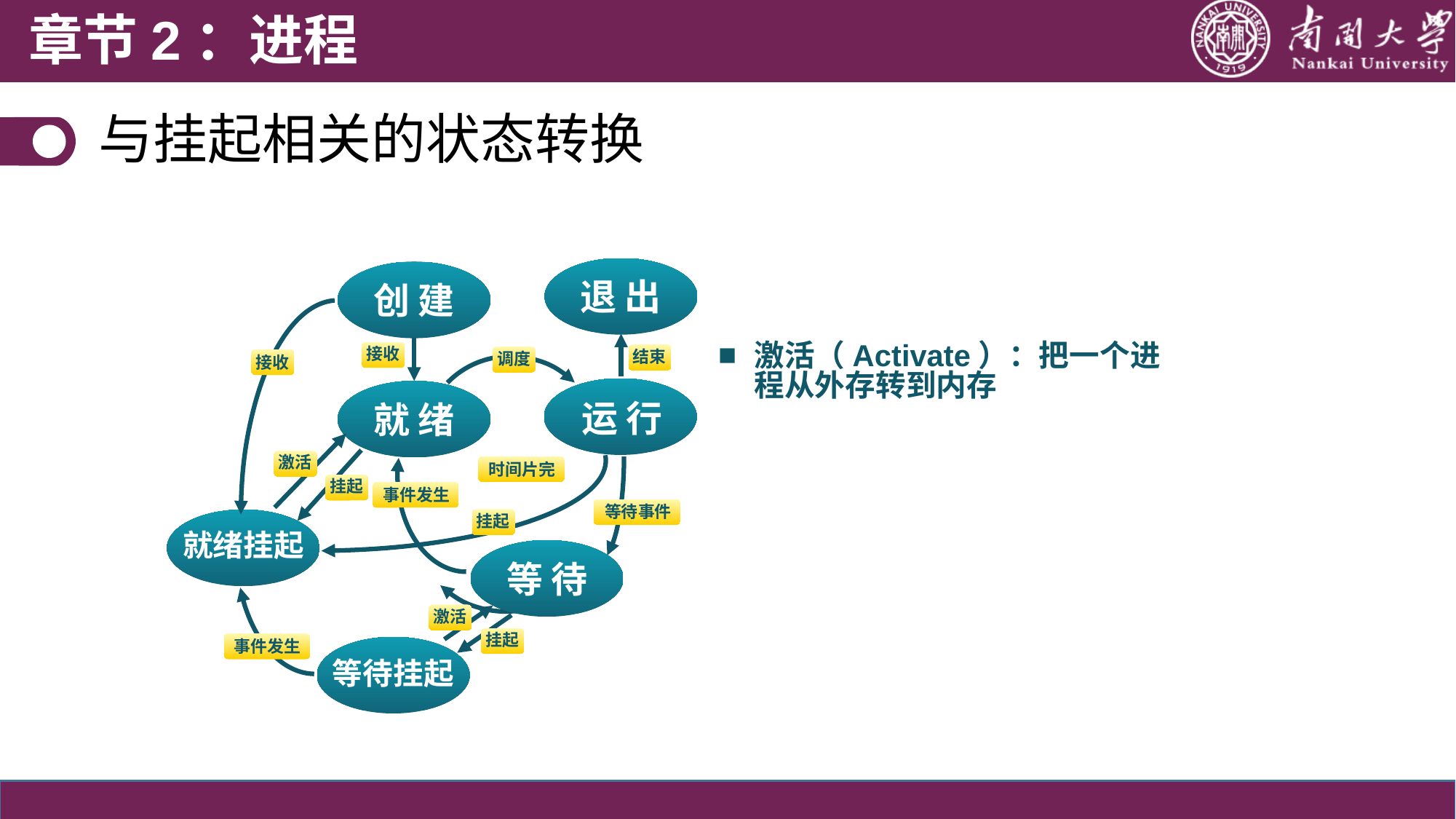

章节2：进程
与挂起相关的状态转换

退 出

创 建

接收

结束

调度

接收

运 行

就 绪

激活

时间片完

挂起

事件发生

等待事件

挂起

就绪挂起

等 待
激活

挂起

事件发生

等待挂起
■
激活（Activate）：把一个进程从外存转到内存